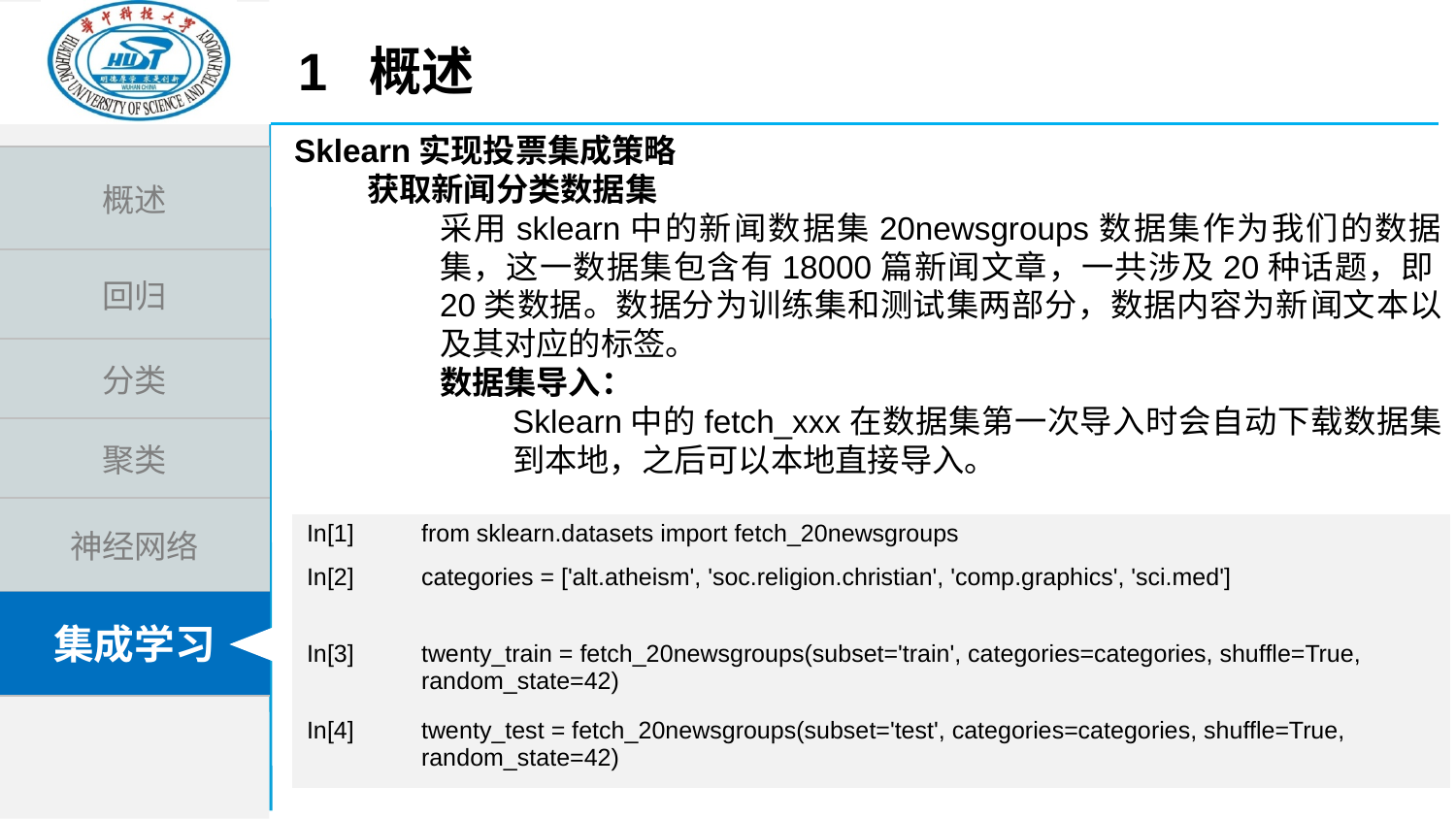

1  概述

Sklearn实现投票集成策略
获取新闻分类数据集
采用sklearn中的新闻数据集20newsgroups数据集作为我们的数据集，这一数据集包含有18000篇新闻文章，一共涉及20种话题，即20类数据。数据分为训练集和测试集两部分，数据内容为新闻文本以及其对应的标签。
数据集导入：
Sklearn中的fetch_xxx在数据集第一次导入时会自动下载数据集到本地，之后可以本地直接导入。
| In[1] | from sklearn.datasets import fetch\_20newsgroups |
| --- | --- |
| In[2] | categories = ['alt.atheism', 'soc.religion.christian', 'comp.graphics', 'sci.med'] |
| In[3] | twenty\_train = fetch\_20newsgroups(subset='train', categories=categories, shuffle=True, random\_state=42) |
| In[4] | twenty\_test = fetch\_20newsgroups(subset='test', categories=categories, shuffle=True, random\_state=42) |